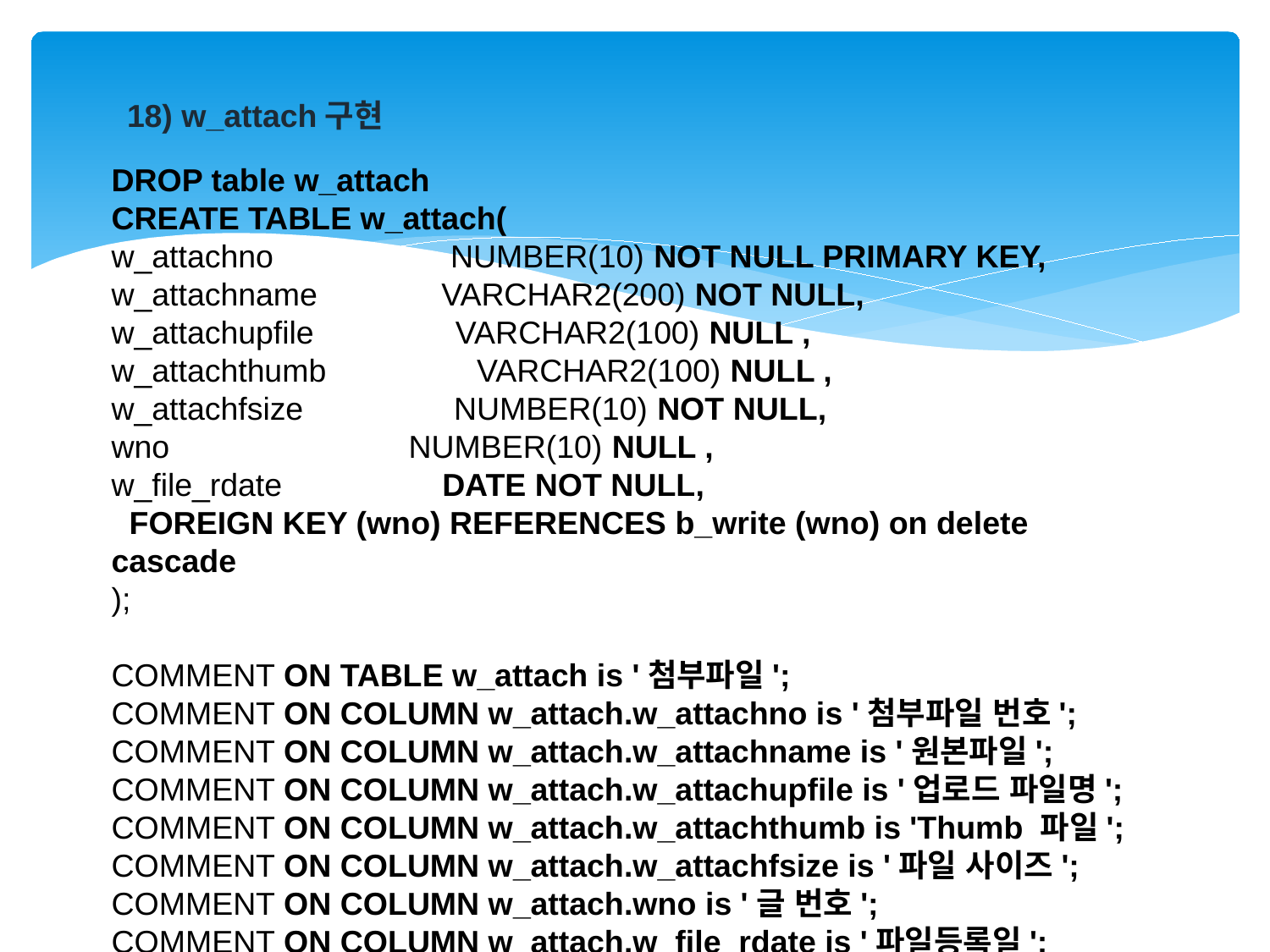

18) w_attach구현
DROP table w_attach
CREATE TABLE w_attach(
w_attachno                    NUMBER(10) NOT NULL PRIMARY KEY,
w_attachname              VARCHAR2(200) NOT NULL,
w_attachupfile                VARCHAR2(100) NULL ,
w_attachthumb                 VARCHAR2(100) NULL ,
w_attachfsize                 NUMBER(10) NOT NULL,
wno                           NUMBER(10) NULL ,
w_file_rdate                  DATE NOT NULL,
  FOREIGN KEY (wno) REFERENCES b_write (wno) on delete cascade
);

COMMENT ON TABLE w_attach is '첨부파일';
COMMENT ON COLUMN w_attach.w_attachno is '첨부파일 번호';
COMMENT ON COLUMN w_attach.w_attachname is '원본파일';
COMMENT ON COLUMN w_attach.w_attachupfile is '업로드 파일명';
COMMENT ON COLUMN w_attach.w_attachthumb is 'Thumb 파일';
COMMENT ON COLUMN w_attach.w_attachfsize is '파일 사이즈';
COMMENT ON COLUMN w_attach.wno is '글 번호';
COMMENT ON COLUMN w_attach.w_file_rdate is '파일등록일';